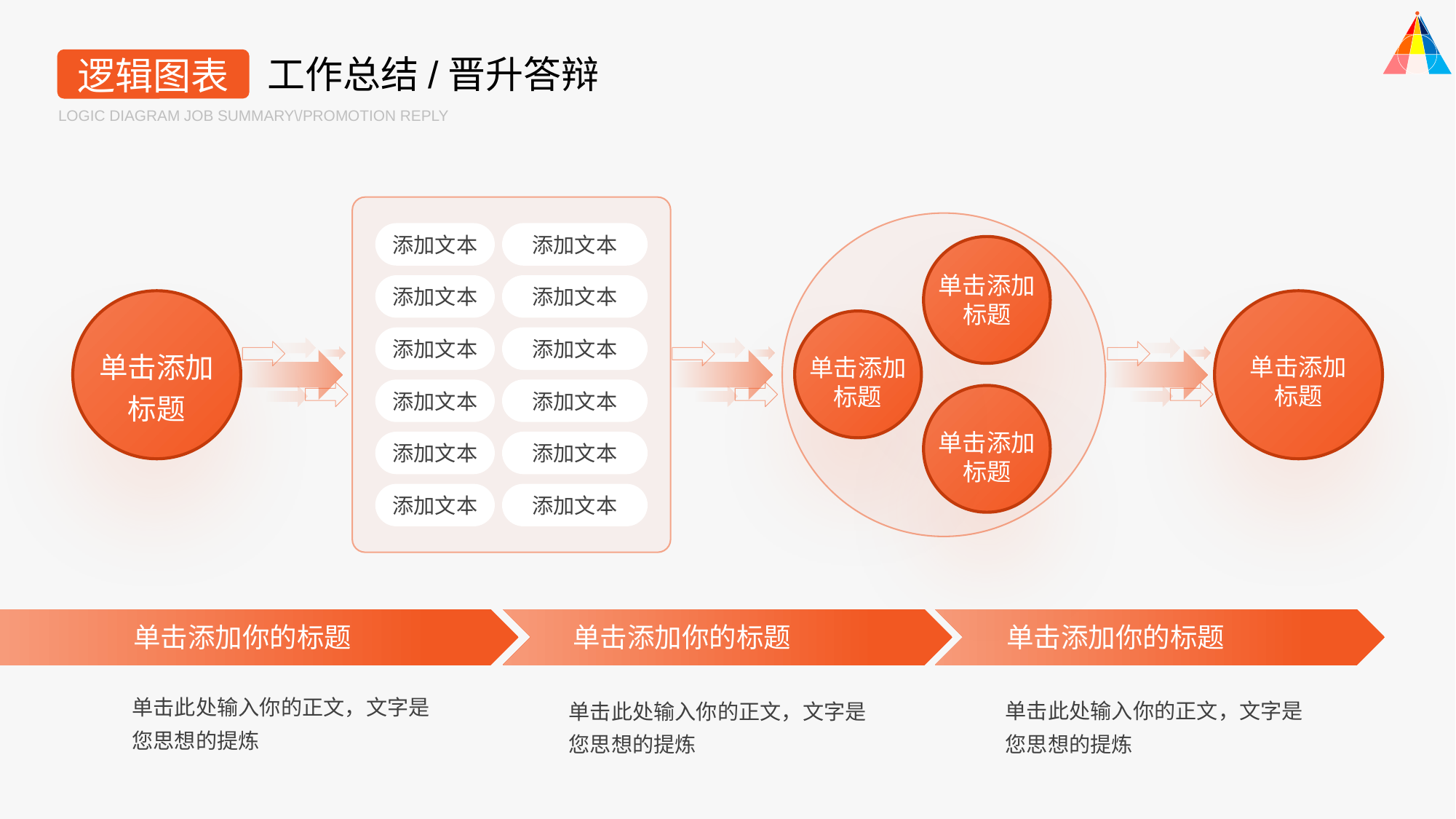

工作总结/晋升答辩

逻辑图表
LOGIC DIAGRAM JOB SUMMARY\/PROMOTION REPLY

添加文本
添加文本
添加文本
添加文本
添加文本
添加文本
添加文本
添加文本
添加文本
添加文本
添加文本
添加文本

单击添加
标题

单击添加
标题
单击添加
标题
单击添加
标题

单击添加
标题

单击添加你的标题
单击添加你的标题
单击添加你的标题
单击此处输入你的正文，文字是您思想的提炼
单击此处输入你的正文，文字是您思想的提炼
单击此处输入你的正文，文字是您思想的提炼